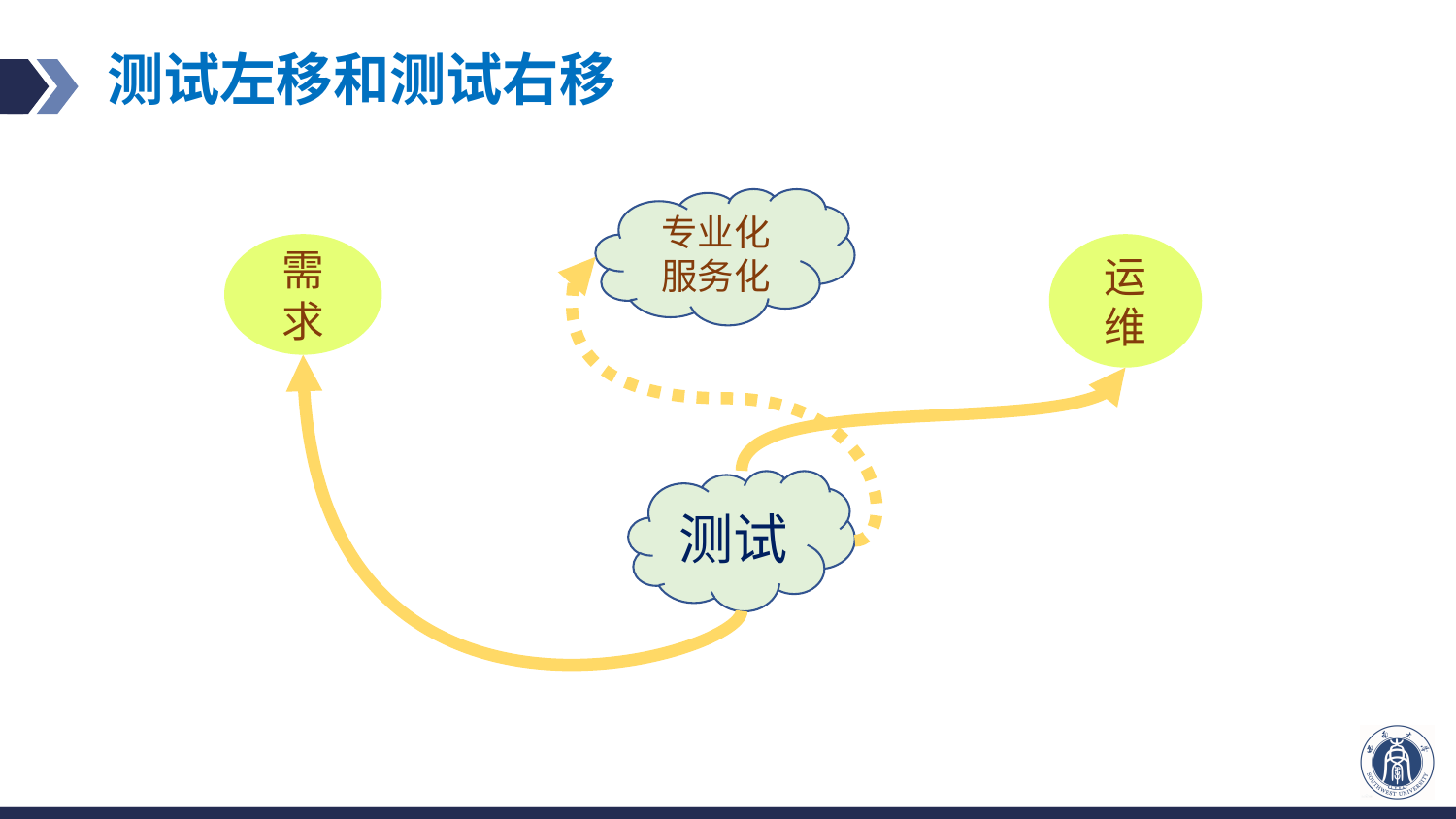

# 测试左移和测试右移
专业化
服务化
需求
运维
测试